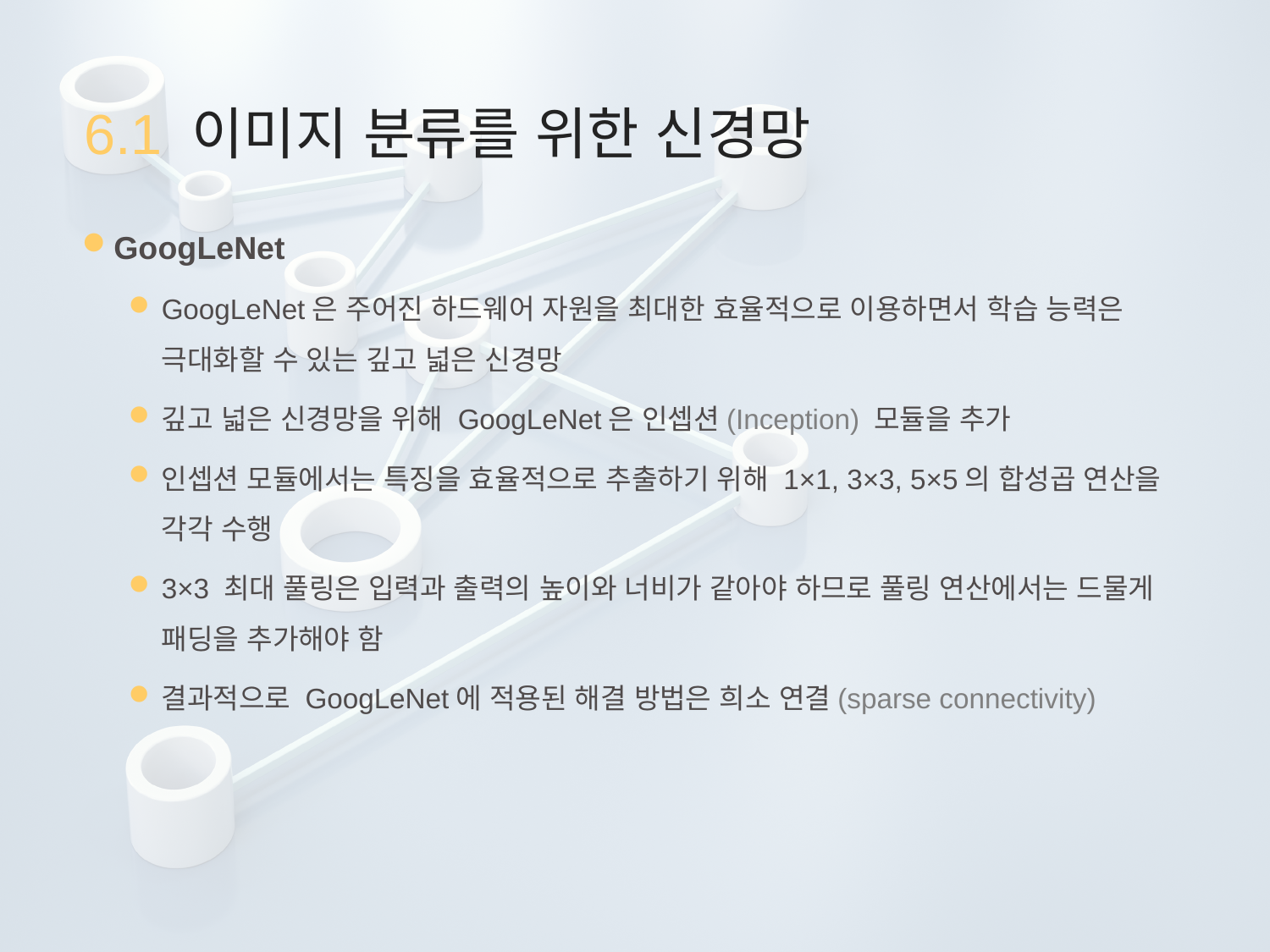

# 6.1 이미지 분류를 위한 신경망
GoogLeNet
GoogLeNet은 주어진 하드웨어 자원을 최대한 효율적으로 이용하면서 학습 능력은 극대화할 수 있는 깊고 넓은 신경망
깊고 넓은 신경망을 위해 GoogLeNet은 인셉션(Inception) 모듈을 추가
인셉션 모듈에서는 특징을 효율적으로 추출하기 위해 1×1, 3×3, 5×5의 합성곱 연산을 각각 수행
3×3 최대 풀링은 입력과 출력의 높이와 너비가 같아야 하므로 풀링 연산에서는 드물게 패딩을 추가해야 함
결과적으로 GoogLeNet에 적용된 해결 방법은 희소 연결(sparse connectivity)